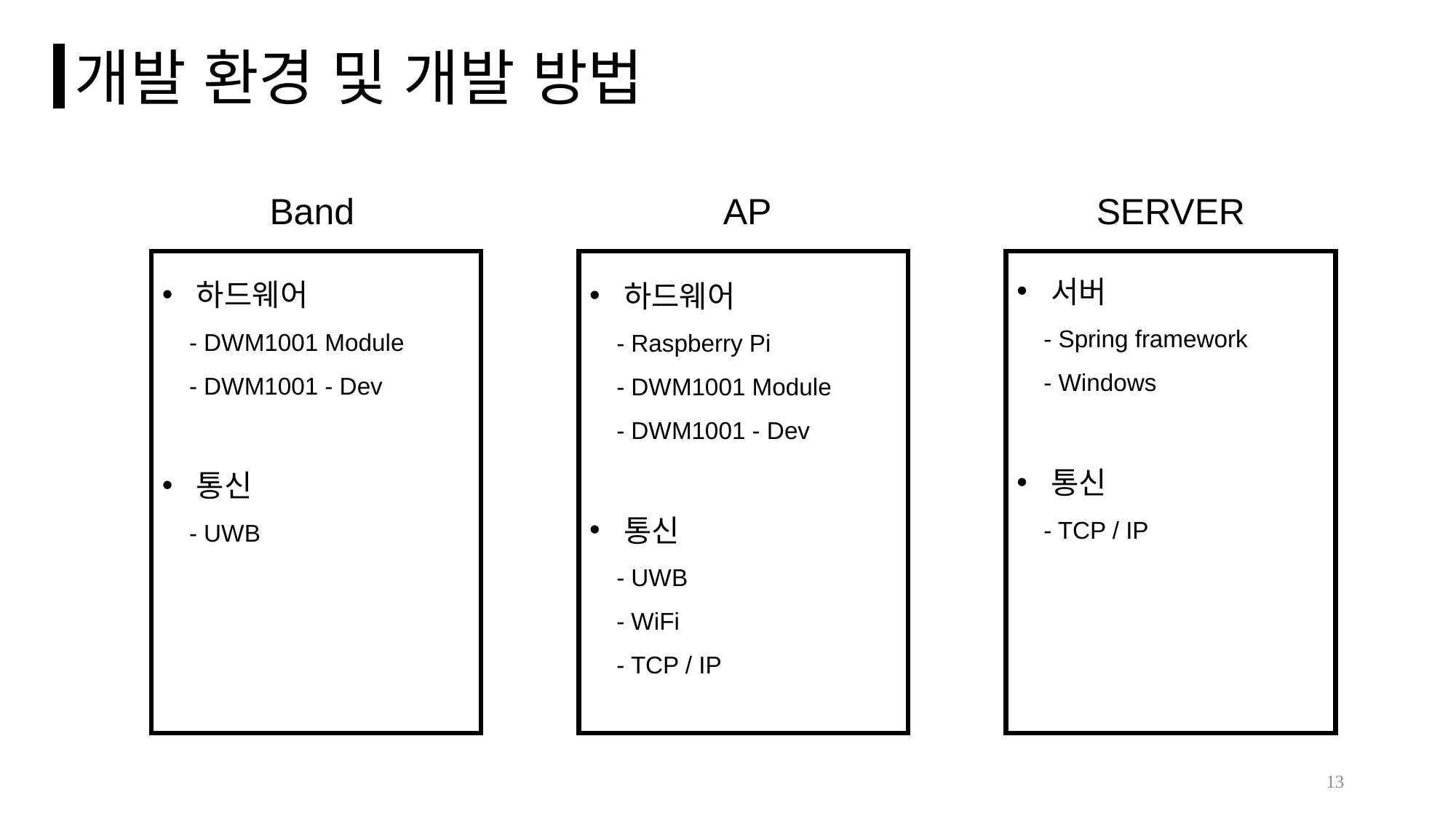

개발 환경 및 개발 방법

SERVER
Band
AP
서버
    - Spring framework
    - Windows

통신
    - TCP / IP

하드웨어
    - DWM1001 Module
    - DWM1001 - Dev

통신
    - UWB
하드웨어
    - Raspberry Pi
    - DWM1001 Module
    - DWM1001 - Dev

통신
    - UWB
    - WiFi
    - TCP / IP
13